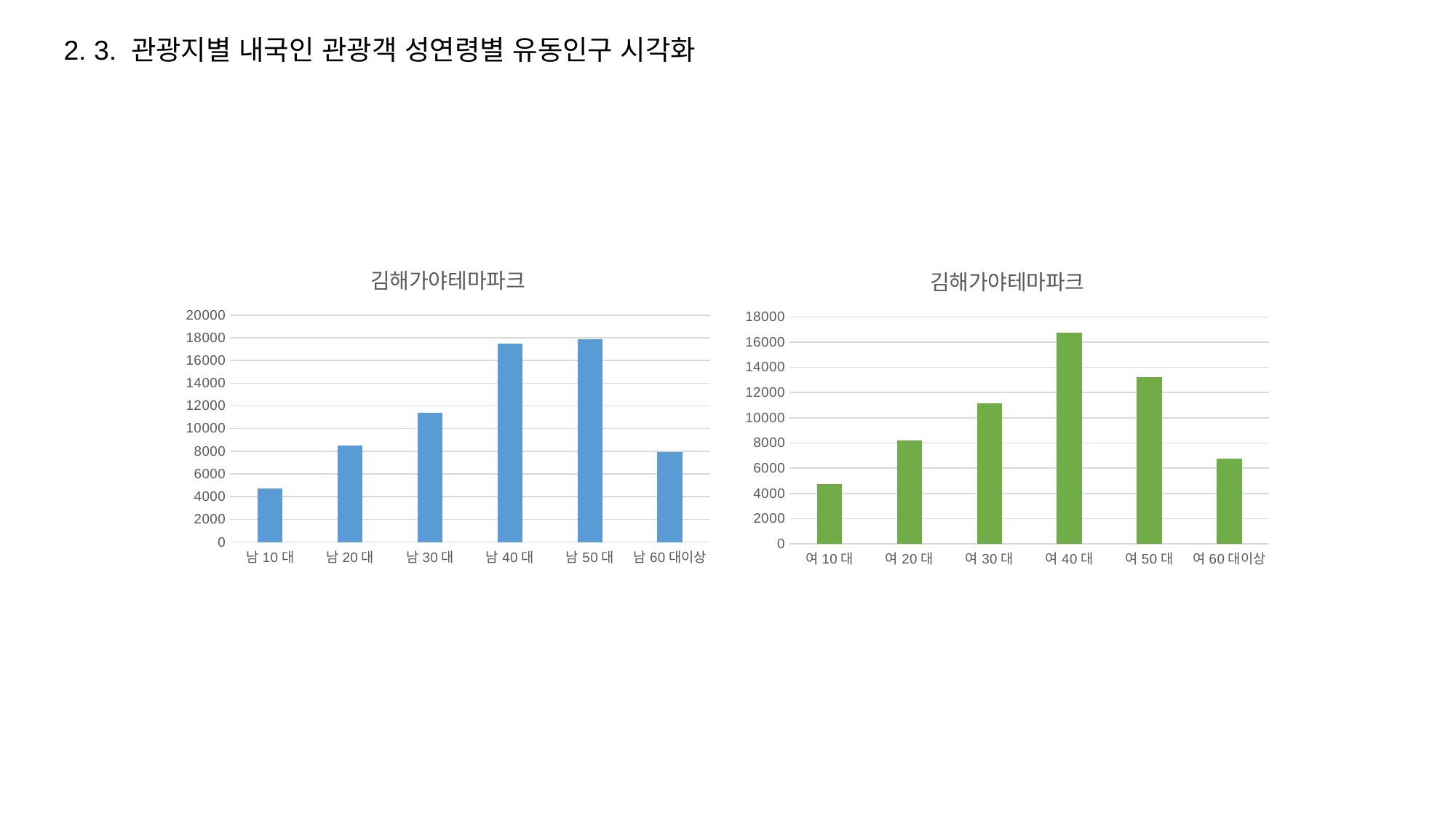

2. 3. 관광지별 내국인 관광객 성연령별 유동인구 시각화

### Chart:

| Category | 김해가야테마파크 |
|---|---|
| 남10대 | 4700.369999999996 |
| 남20대 | 8532.919999999995 |
| 남30대 | 11421.429999999988 |
| 남40대 | 17480.56000000001 |
| 남50대 | 17891.620000000014 |
| 남60대이상 | 7896.540000000006 |

### Chart:

| Category | 김해가야테마파크 |
|---|---|
| 여10대 | 4735.019999999992 |
| 여20대 | 8187.869999999993 |
| 여30대 | 11164.43999999998 |
| 여40대 | 16720.14000000003 |
| 여50대 | 13236.669999999998 |
| 여60대이상 | 6772.640000000001 |